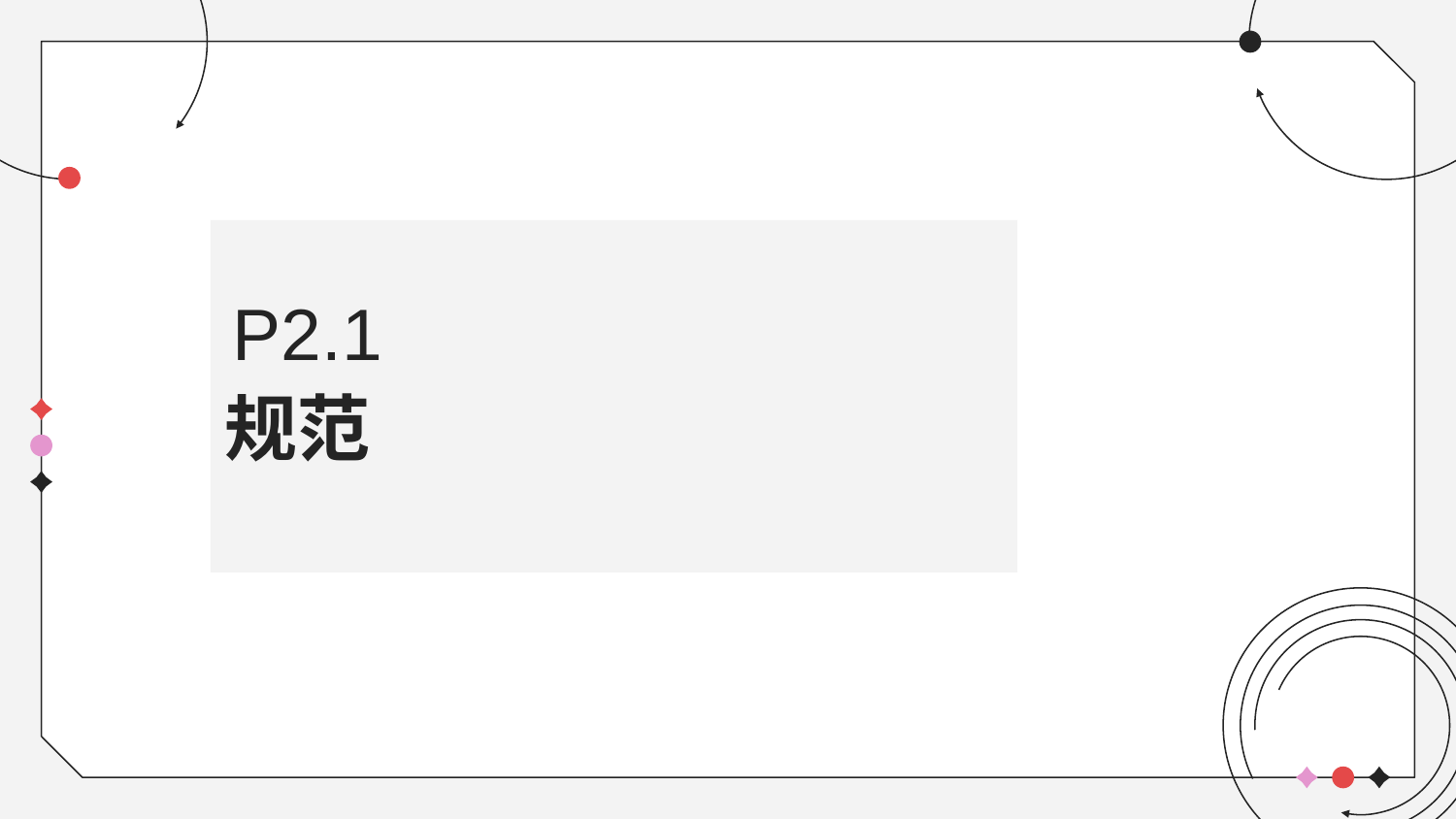

AbstractVector<T>
元素增删改查
内存分配、释放
算法，像排序、查找、遍历等
# 规范
P2.1